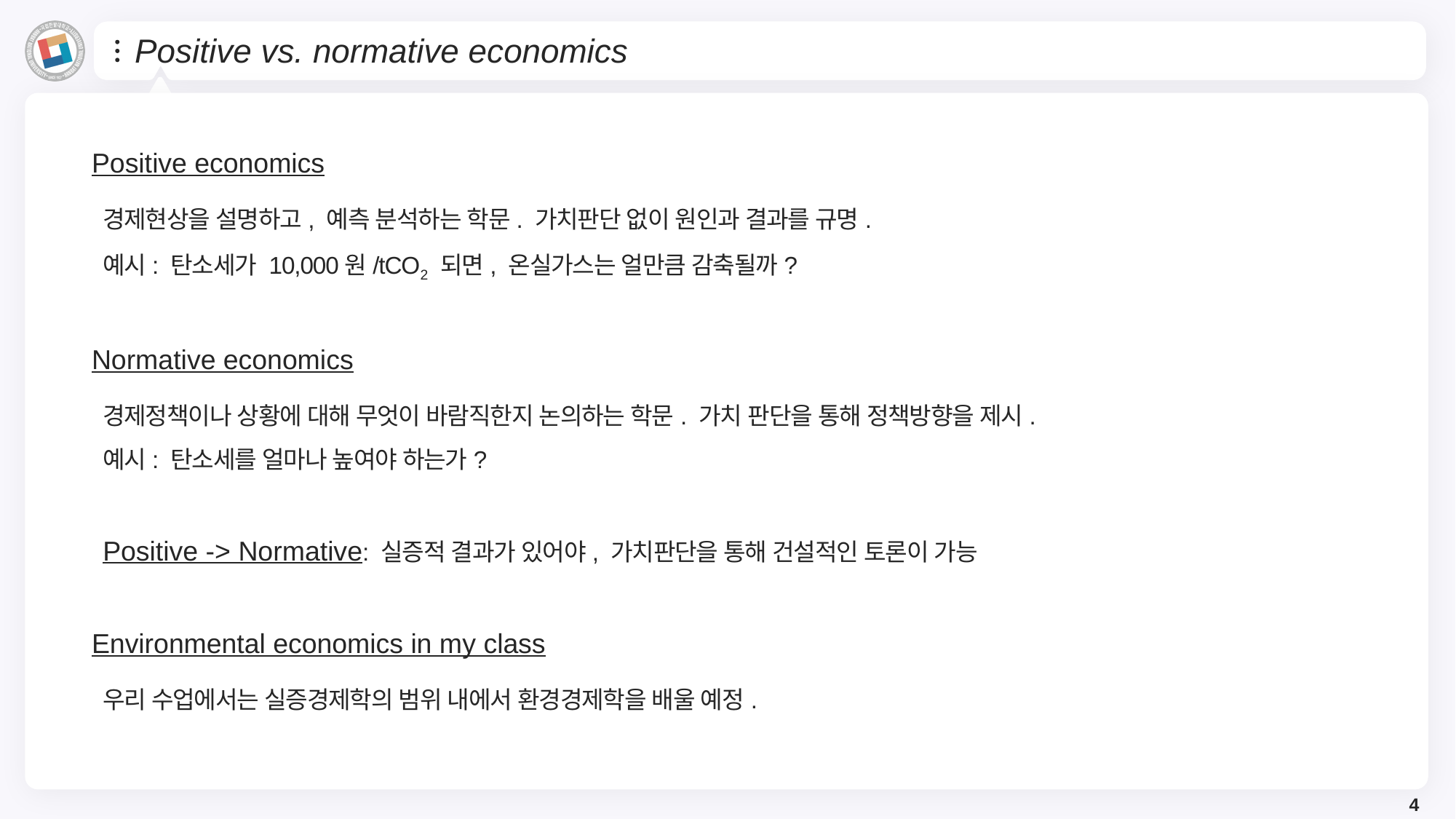

# Positive vs. normative economics
Positive economics

경제현상을 설명하고, 예측 분석하는 학문. 가치판단 없이 원인과 결과를 규명.
예시: 탄소세가 10,000원/tCO2 되면, 온실가스는 얼만큼 감축될까?

Normative economics

경제정책이나 상황에 대해 무엇이 바람직한지 논의하는 학문. 가치 판단을 통해 정책방향을 제시.
예시: 탄소세를 얼마나 높여야 하는가?

Positive -> Normative: 실증적 결과가 있어야, 가치판단을 통해 건설적인 토론이 가능

Environmental economics in my class

우리 수업에서는 실증경제학의 범위 내에서 환경경제학을 배울 예정.
4